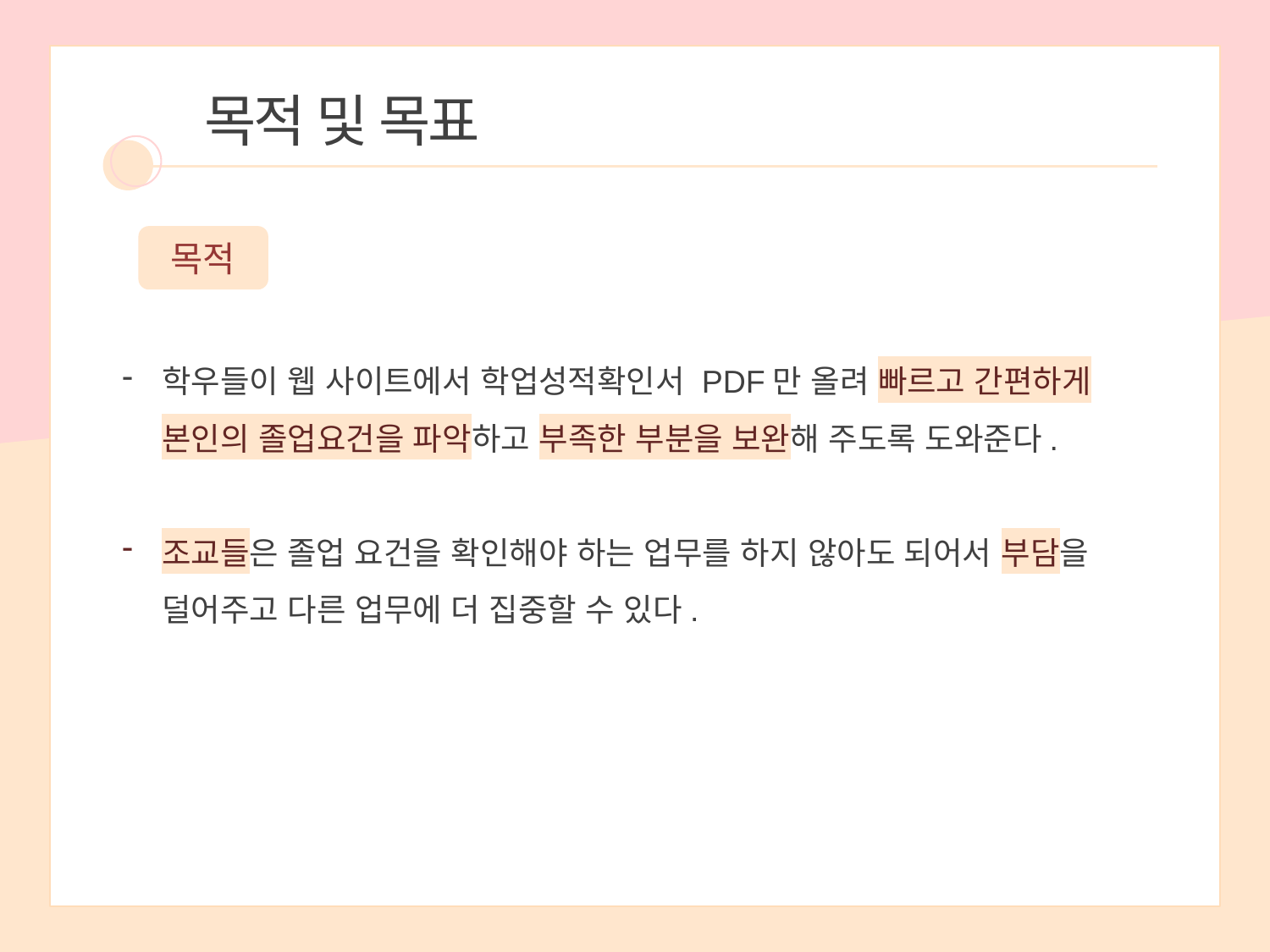

목적 및 목표

목적
학우들이 웹 사이트에서 학업성적확인서 PDF만 올려 빠르고 간편하게 본인의 졸업요건을 파악하고 부족한 부분을 보완해 주도록 도와준다.

조교들은 졸업 요건을 확인해야 하는 업무를 하지 않아도 되어서 부담을 덜어주고 다른 업무에 더 집중할 수 있다.